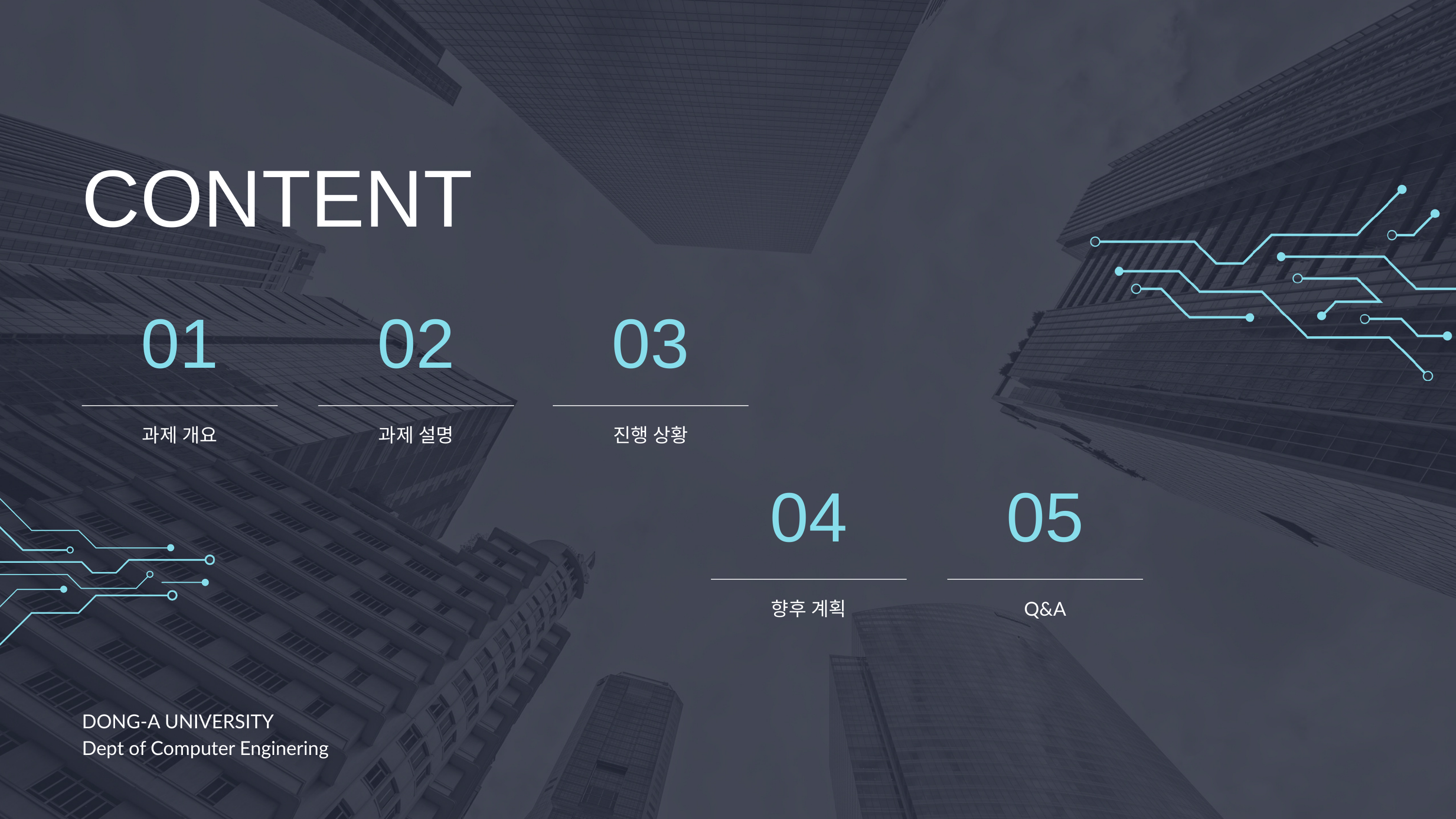

CONTENT

01
02
03

과제 개요
과제 설명
진행 상황
04
05

향후 계획
Q&A
DONG-A UNIVERSITY
Dept of Computer Enginering